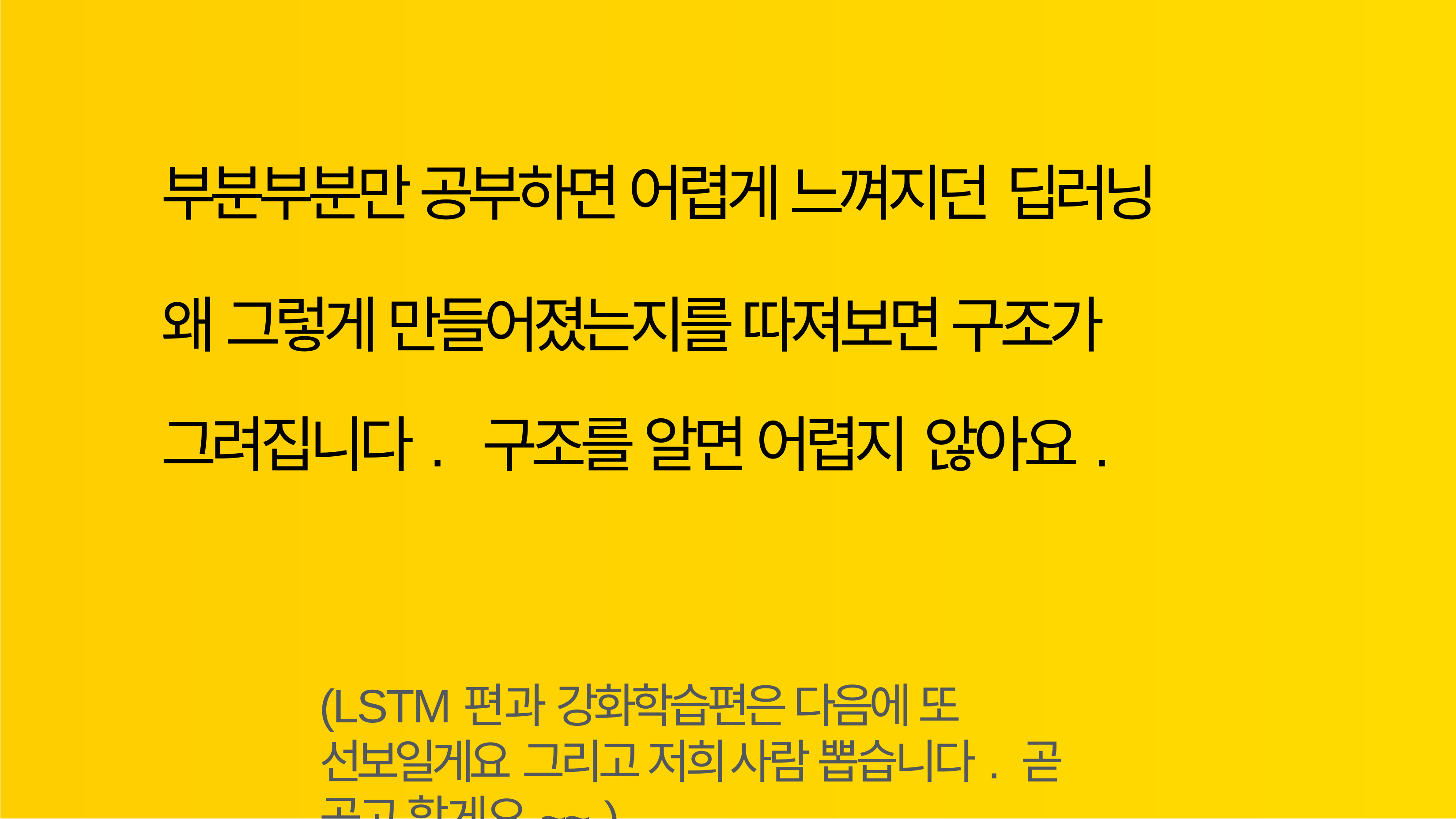

부분부분만 공부하면 어렵게 느껴지던 딥러닝
왜 그렇게 만들어졌는지를 따져보면 구조가 그려집니다.  구조를 알면 어렵지 않아요.
(LSTM편과 강화학습편은 다음에 또 선보일게요  그리고 저희 사람 뽑습니다. 곧 공고 할게요~~ )